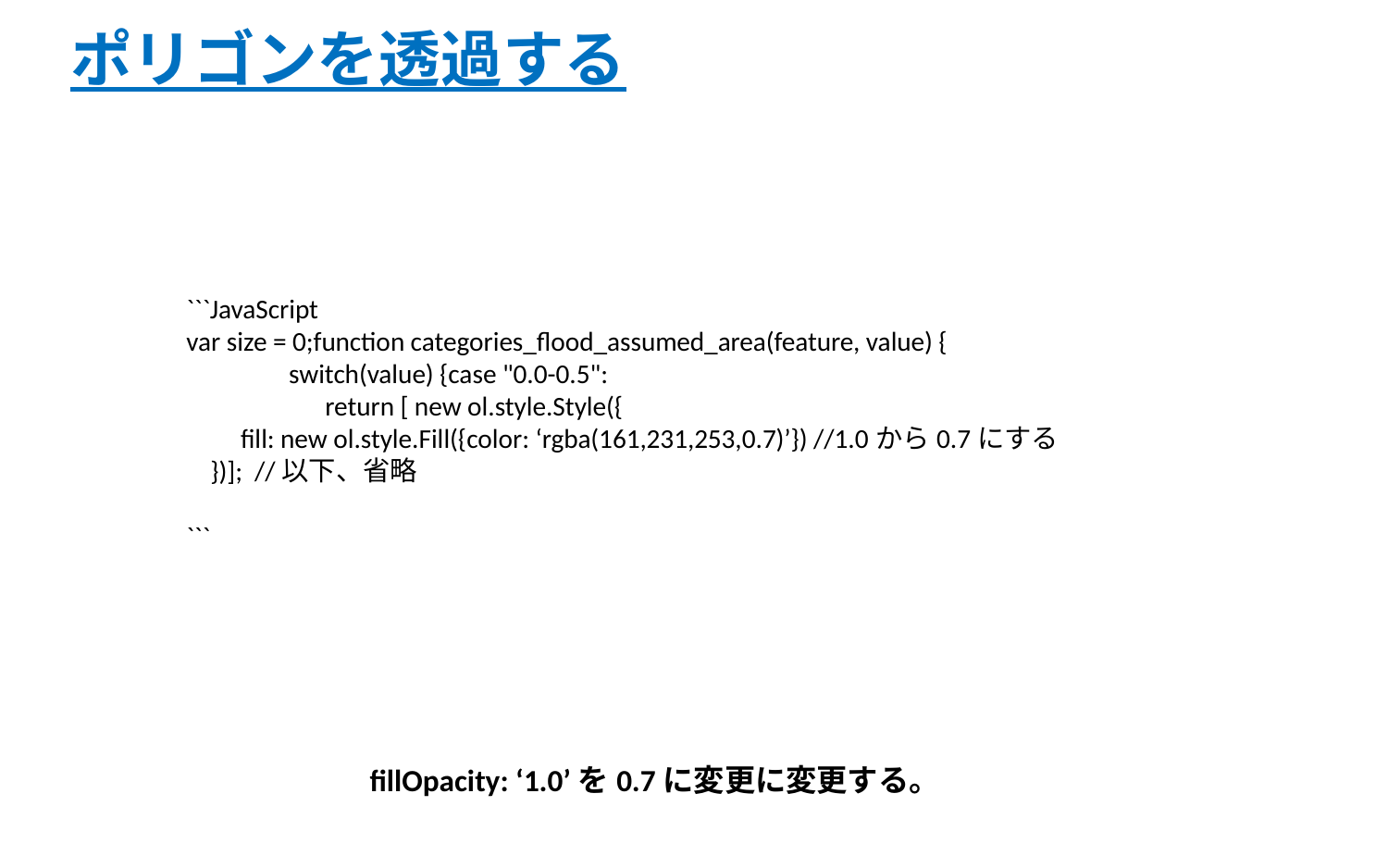

# ポリゴンを透過する
```JavaScript
var size = 0;function categories_flood_assumed_area(feature, value) {
                 switch(value) {case "0.0-0.5":
	return [ new ol.style.Style({
         fill: new ol.style.Fill({color: ‘rgba(161,231,253,0.7)’}) //1.0から0.7にする
    })];  //以下、省略

```
fillOpacity: ‘1.0’を0.7に変更に変更する。